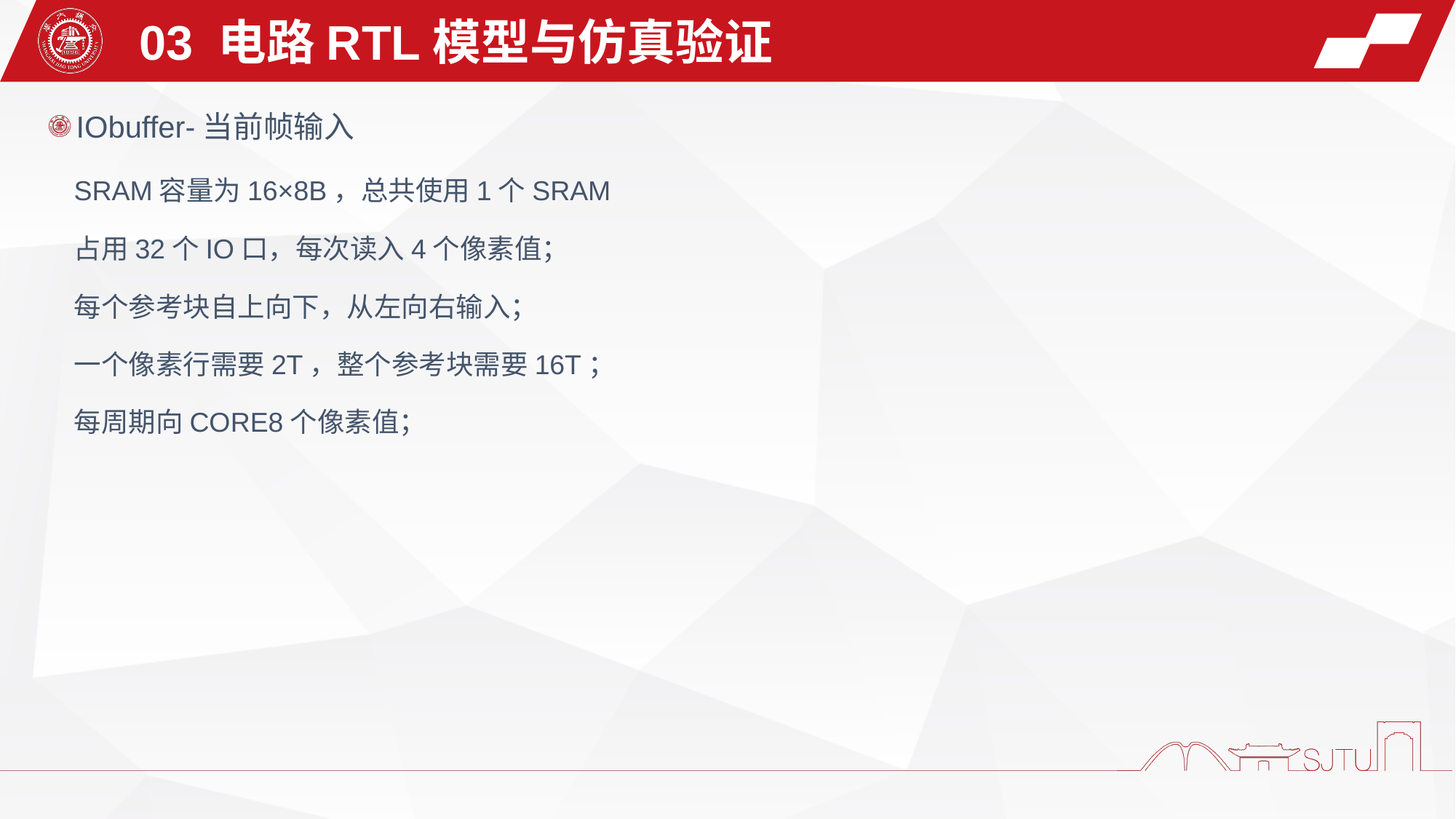

03 电路RTL模型与仿真验证
IObuffer-当前帧输入
   SRAM容量为16×8B，总共使用1个SRAM
   占用32个IO口，每次读入4个像素值；
   每个参考块自上向下，从左向右输入；
   一个像素行需要2T，整个参考块需要16T；
   每周期向CORE8个像素值；